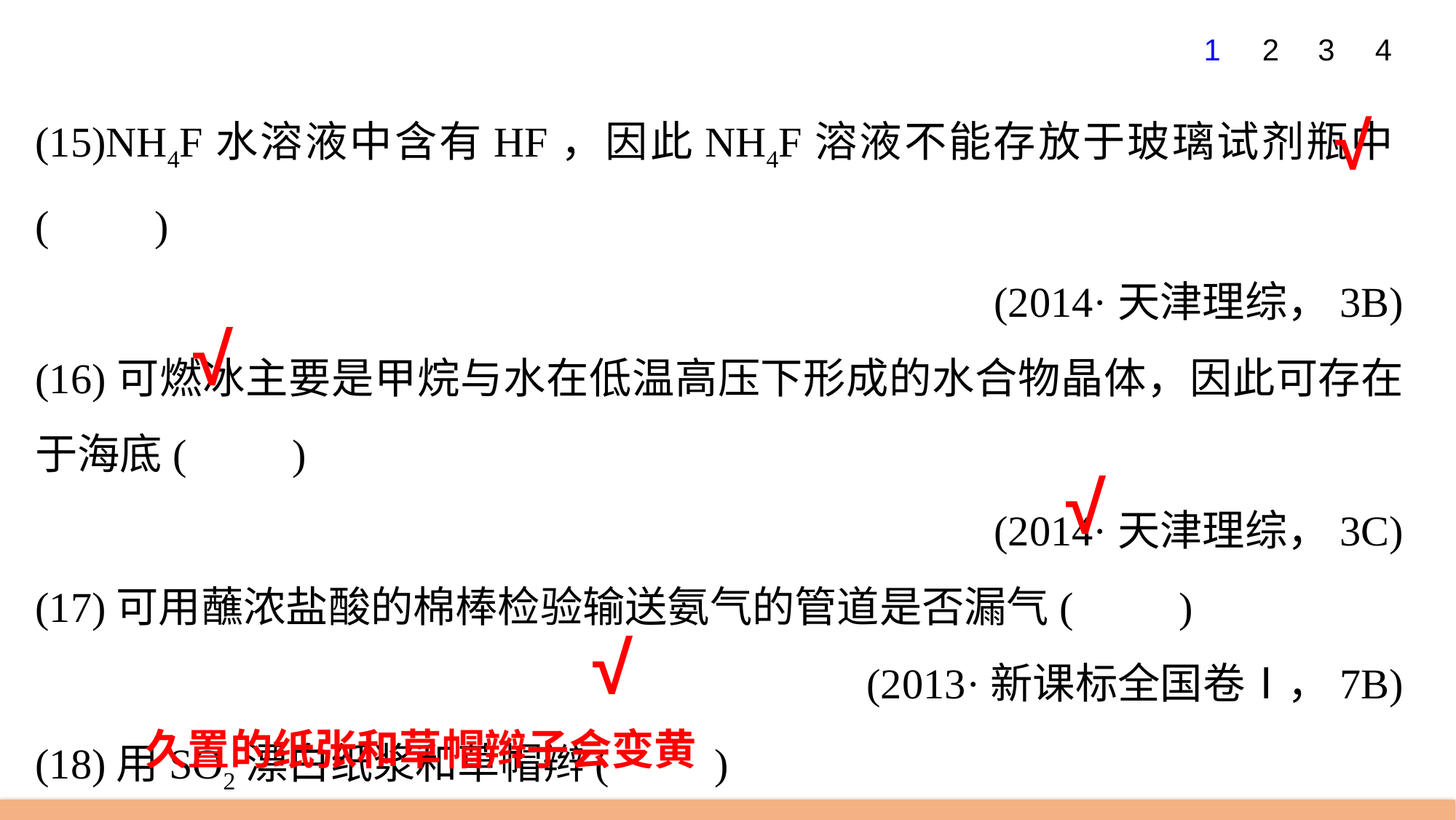

1
2
3
4
√
(15)NH4F水溶液中含有HF，因此NH4F溶液不能存放于玻璃试剂瓶中(　　)
(2014·天津理综，3B)
(16)可燃冰主要是甲烷与水在低温高压下形成的水合物晶体，因此可存在于海底(　　)
(2014·天津理综，3C)
(17)可用蘸浓盐酸的棉棒检验输送氨气的管道是否漏气(　　)
(2013·新课标全国卷Ⅰ，7B)
(18)用SO2漂白纸浆和草帽辫(　　)
(2013·广东理综，11A)
√
√
√
久置的纸张和草帽辫子会变黄